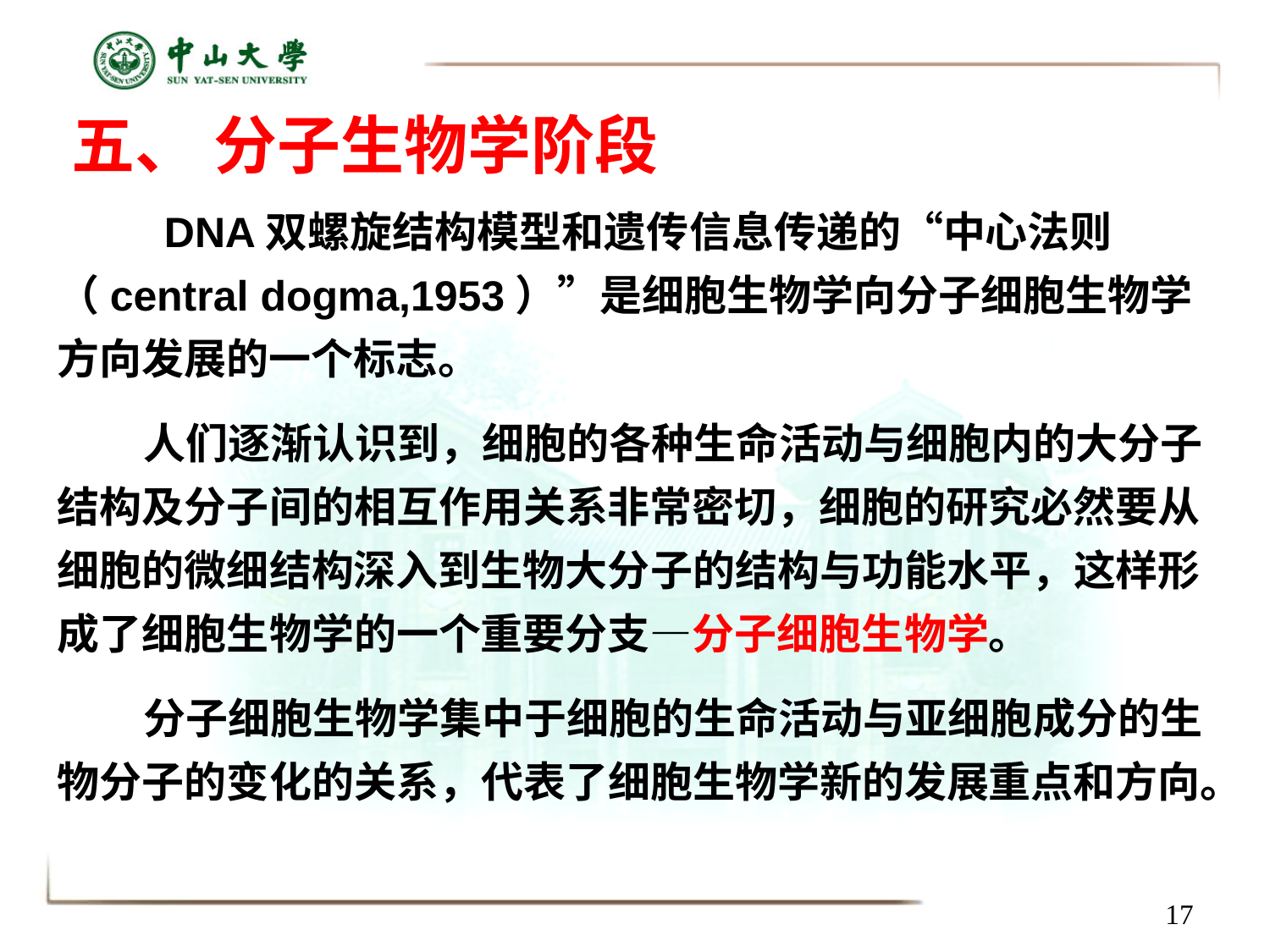

五、 分子生物学阶段
         DNA双螺旋结构模型和遗传信息传递的“中心法则（central dogma,1953）”是细胞生物学向分子细胞生物学方向发展的一个标志。
        人们逐渐认识到，细胞的各种生命活动与细胞内的大分子结构及分子间的相互作用关系非常密切，细胞的研究必然要从细胞的微细结构深入到生物大分子的结构与功能水平，这样形成了细胞生物学的一个重要分支—分子细胞生物学。
        分子细胞生物学集中于细胞的生命活动与亚细胞成分的生物分子的变化的关系，代表了细胞生物学新的发展重点和方向。
17